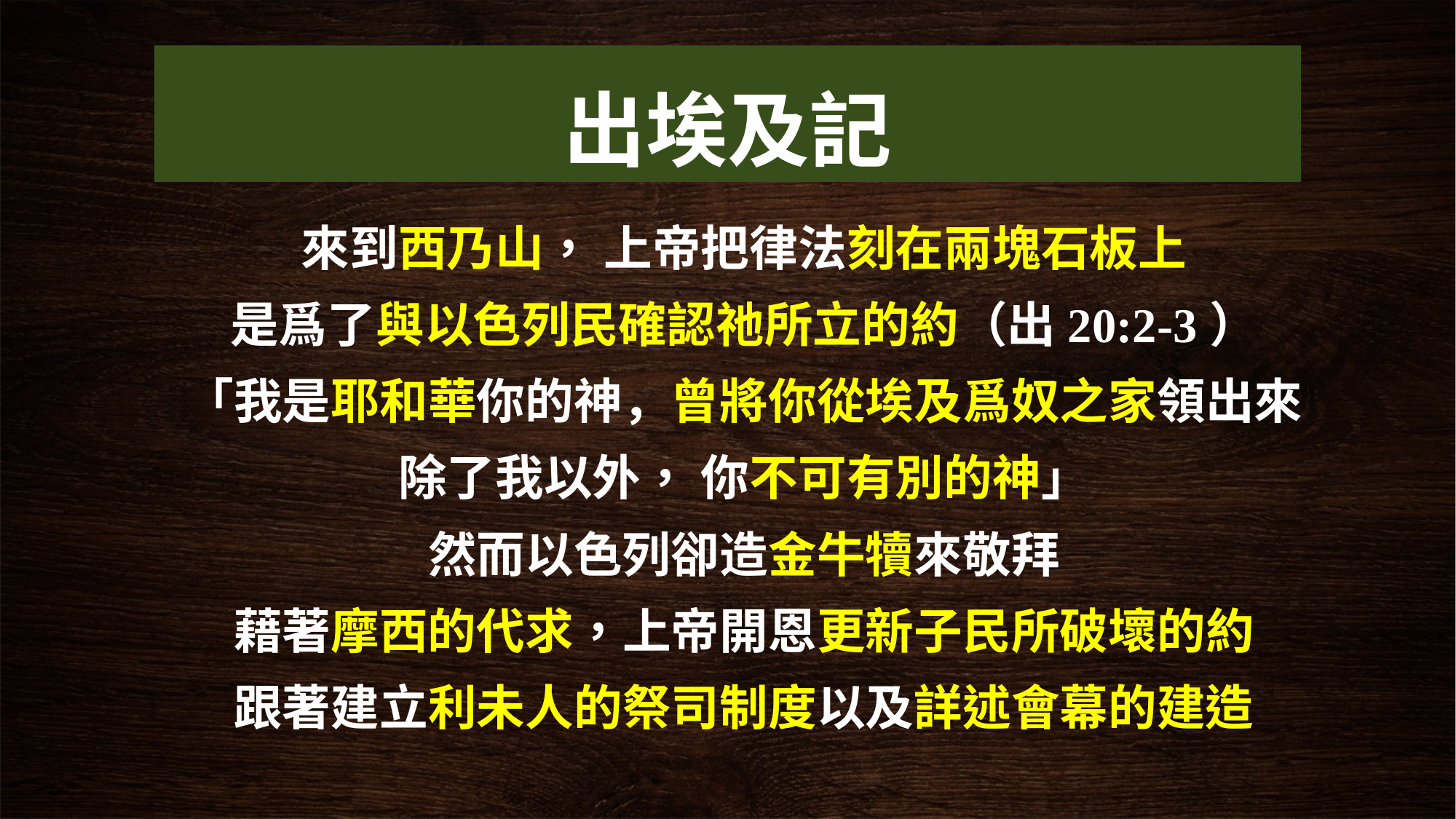

# 出埃及記
來到西乃山， 上帝把律法刻在兩塊石板上
是爲了與以色列民確認祂所立的約（出20:2-3）
「我是耶和華你的神，曾將你從埃及爲奴之家領出來
除了我以外， 你不可有別的神」
然而以色列卻造金牛犢來敬拜
藉著摩西的代求，上帝開恩更新子民所破壞的約
跟著建立利未人的祭司制度以及詳述會幕的建造